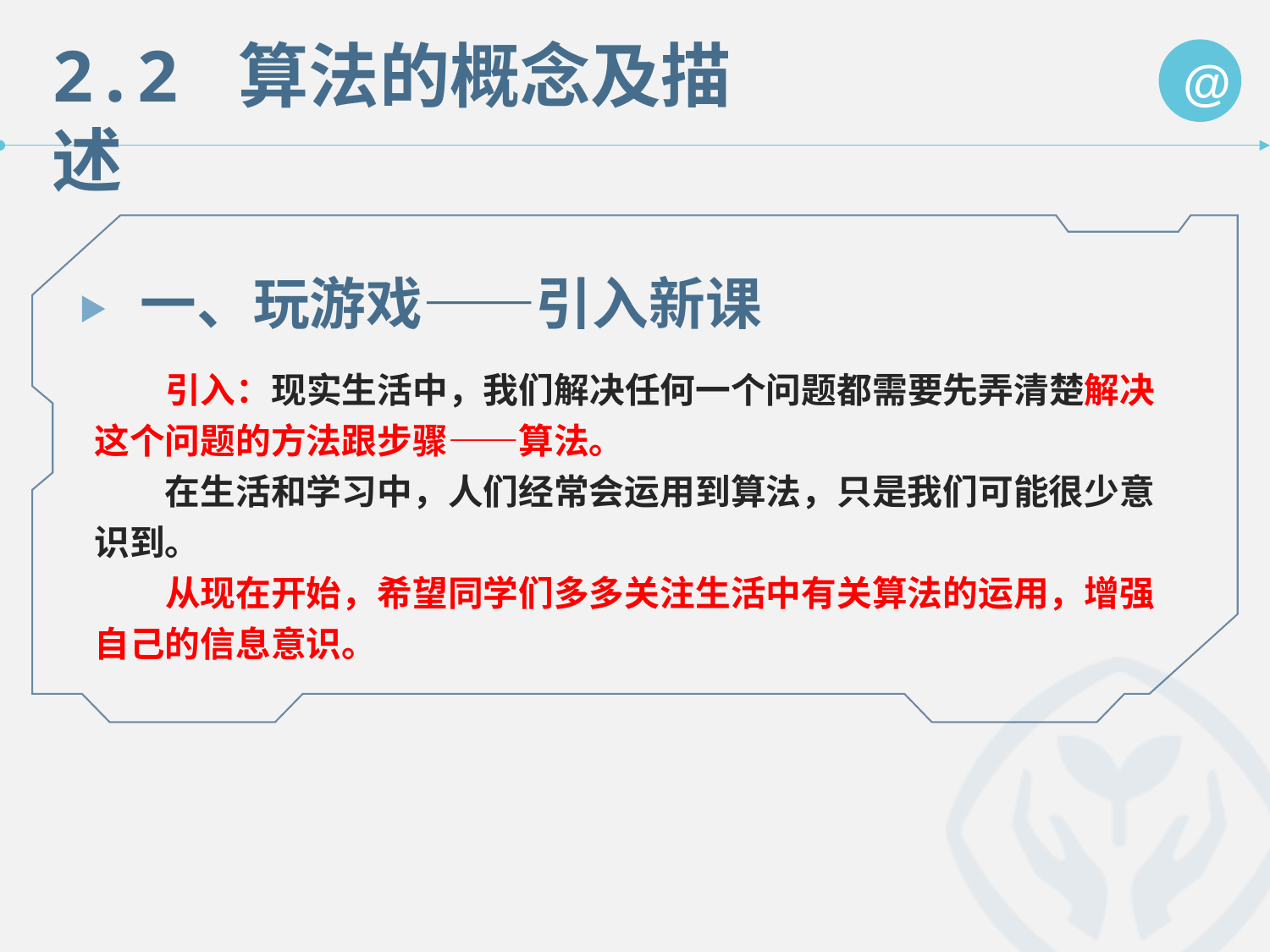

一、玩游戏——引入新课

　　引入：现实生活中，我们解决任何一个问题都需要先弄清楚解决这个问题的方法跟步骤——算法。
　　在生活和学习中，人们经常会运用到算法，只是我们可能很少意识到。
　　从现在开始，希望同学们多多关注生活中有关算法的运用，增强自己的信息意识。